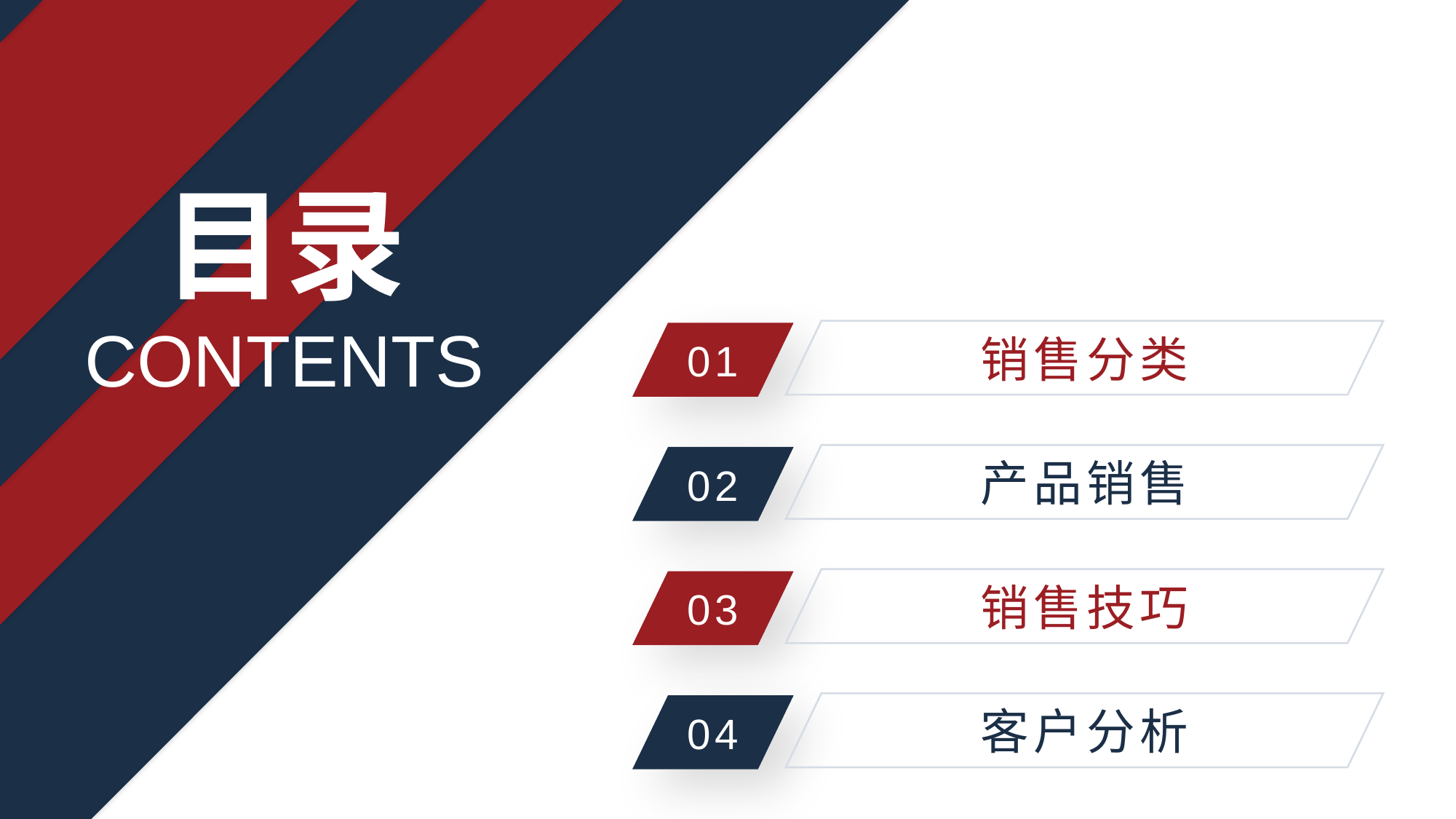

目录
CONTENTS
销售分类
01
产品销售
02
销售技巧
03
客户分析
04